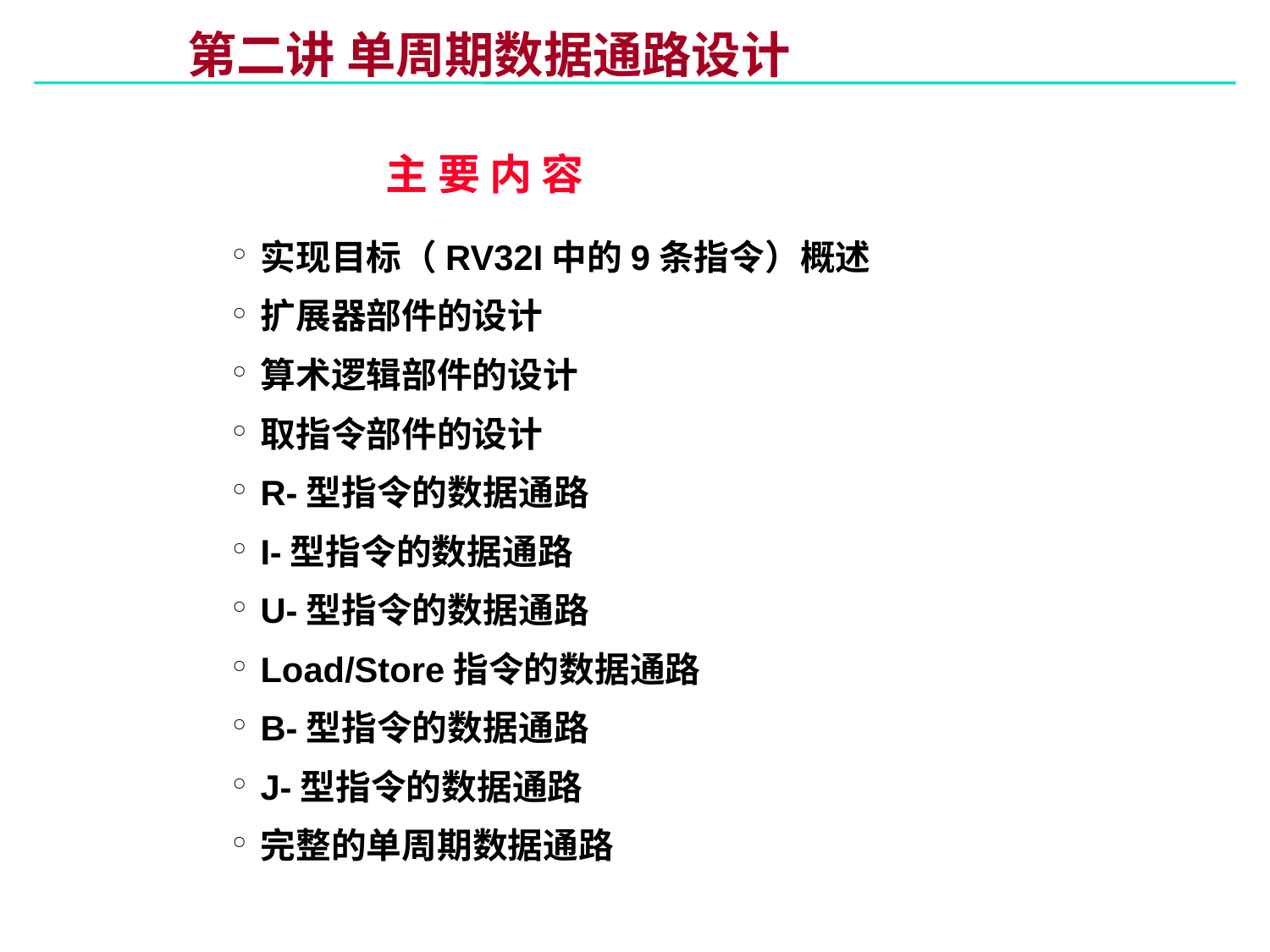

# 第二讲 单周期数据通路设计
主 要 内 容
实现目标（RV32I中的9条指令）概述
扩展器部件的设计
算术逻辑部件的设计
取指令部件的设计
R-型指令的数据通路
I-型指令的数据通路
U-型指令的数据通路
Load/Store指令的数据通路
B-型指令的数据通路
J-型指令的数据通路
完整的单周期数据通路